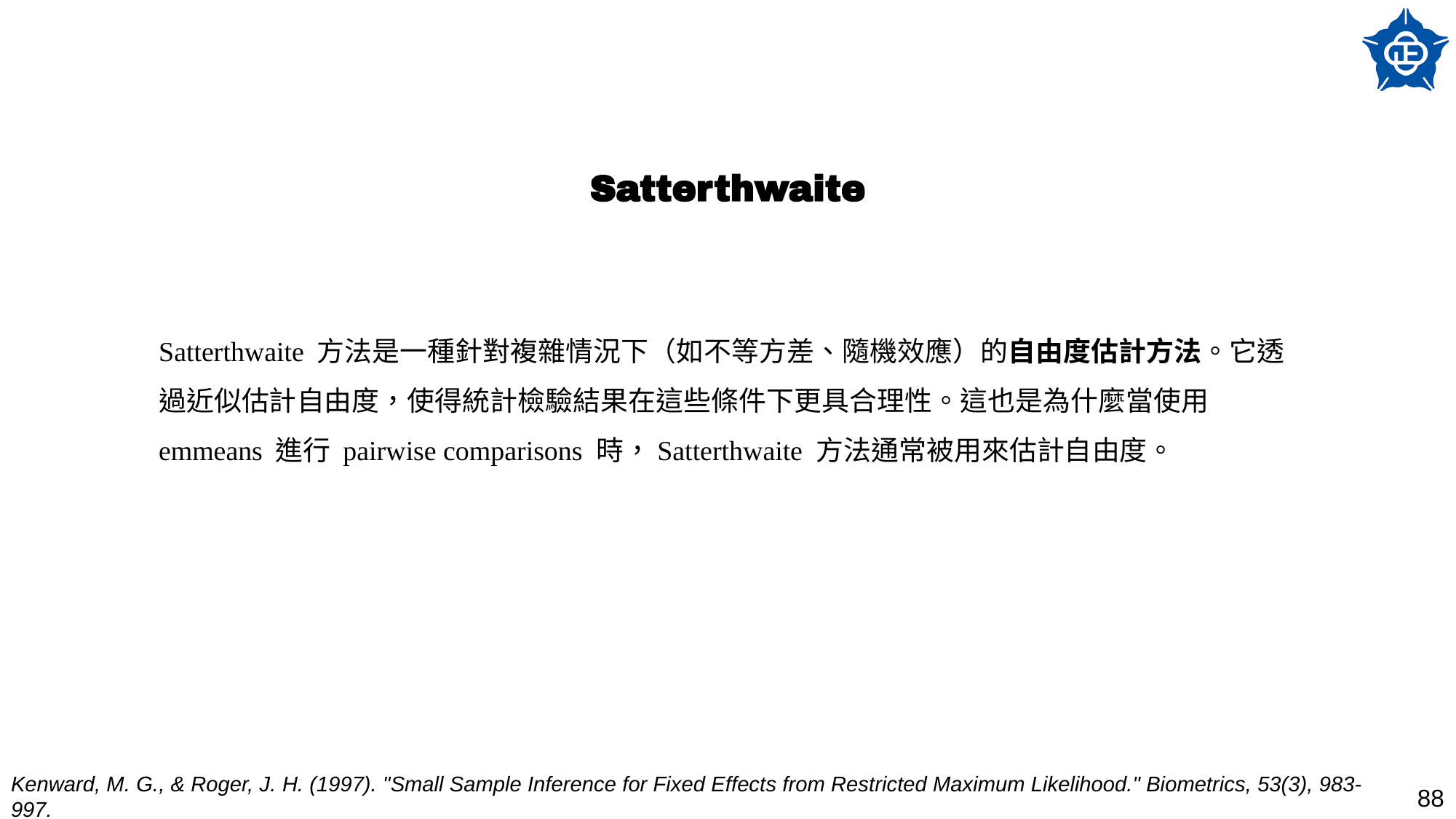

# Satterthwaite
Satterthwaite 方法是一種針對複雜情況下（如不等方差、隨機效應）的自由度估計方法。它透過近似估計自由度，使得統計檢驗結果在這些條件下更具合理性。這也是為什麼當使用 emmeans 進行 pairwise comparisons 時，Satterthwaite 方法通常被用來估計自由度。

Kenward, M. G., & Roger, J. H. (1997). "Small Sample Inference for Fixed Effects from Restricted Maximum Likelihood." Biometrics, 53(3), 983-997.
88